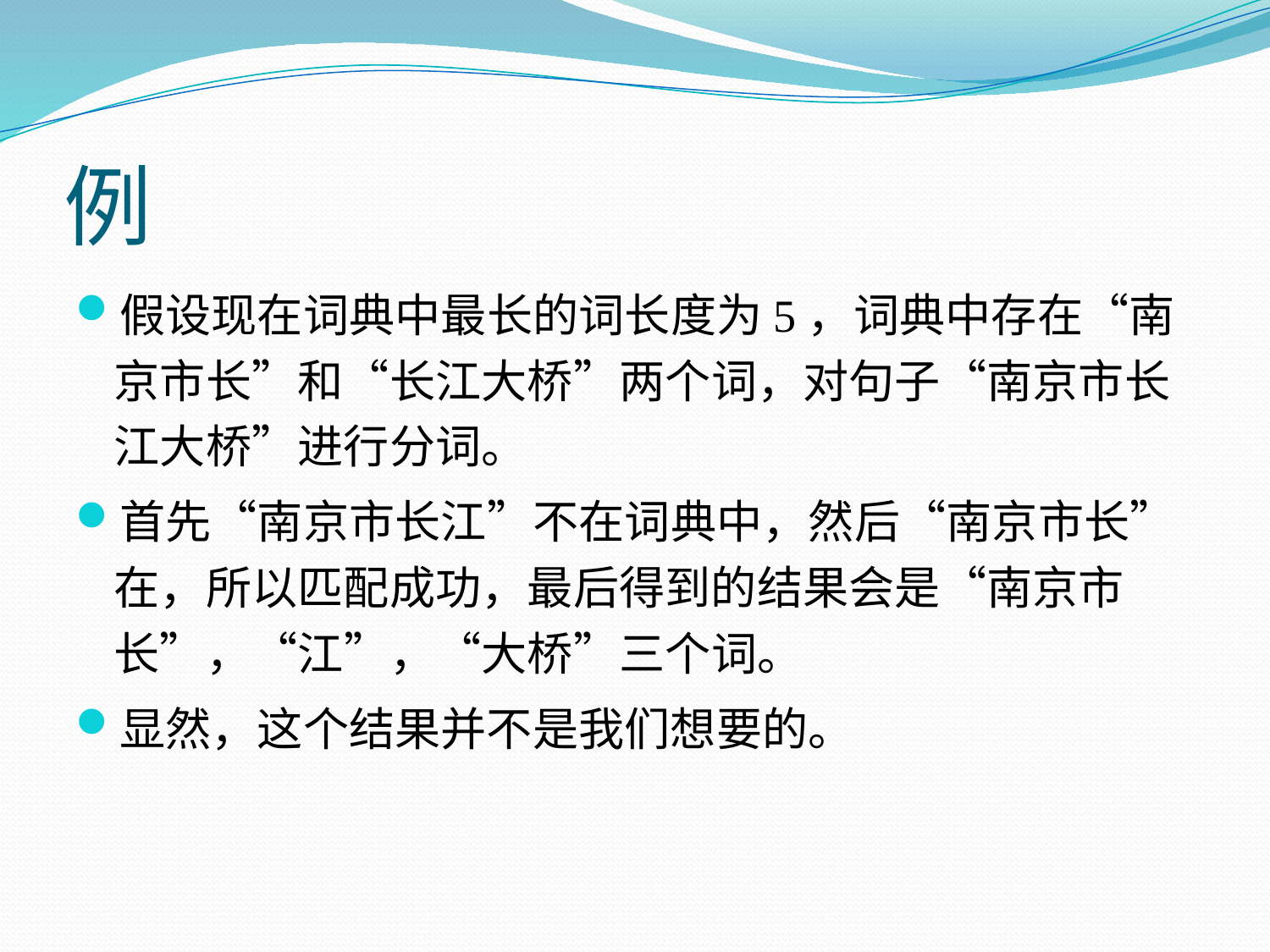

# 例
假设现在词典中最长的词长度为5，词典中存在“南京市长”和“长江大桥”两个词，对句子“南京市长江大桥”进行分词。
首先“南京市长江”不在词典中，然后“南京市长”在，所以匹配成功，最后得到的结果会是“南京市长”，“江”，“大桥”三个词。
显然，这个结果并不是我们想要的。